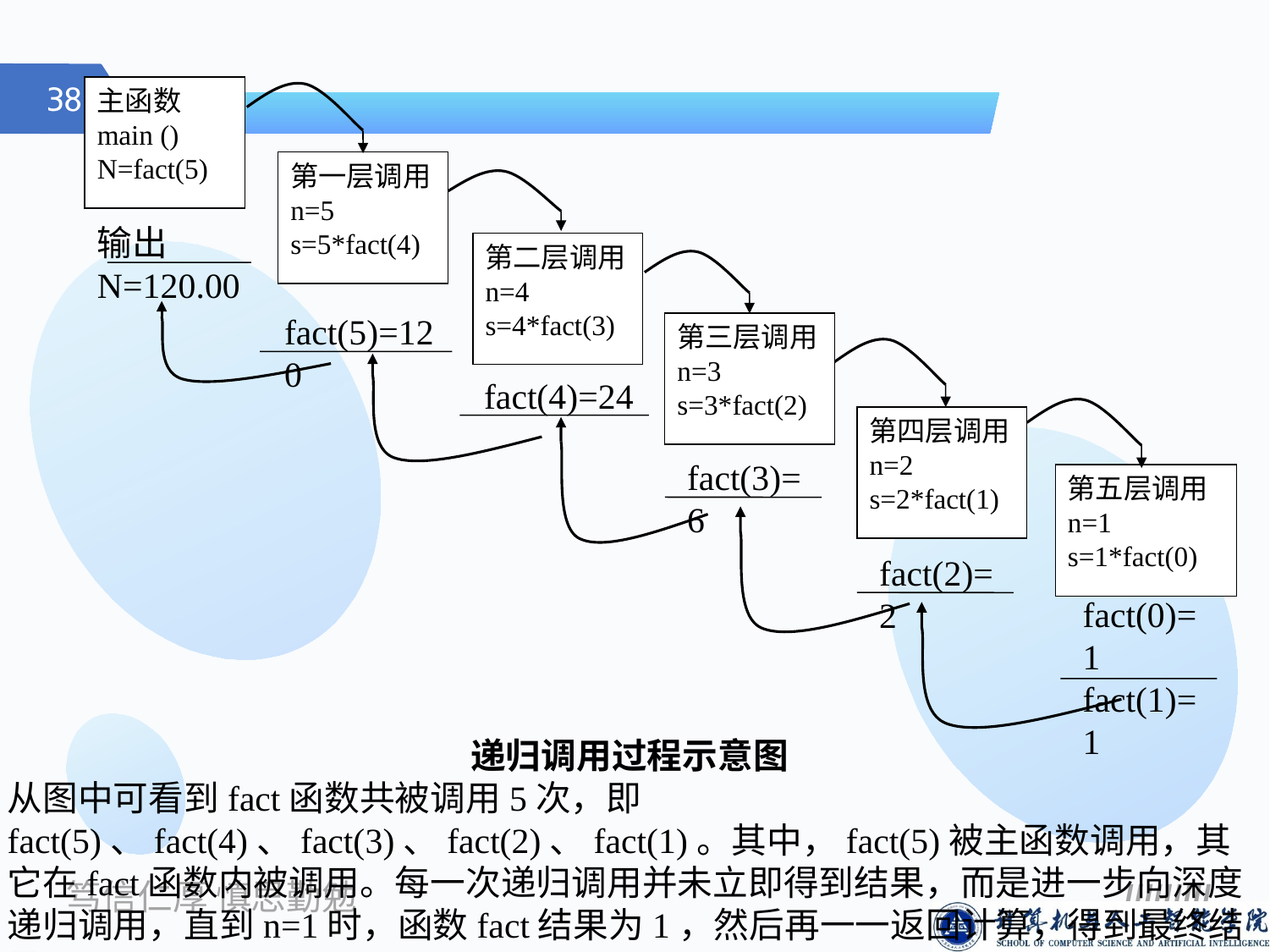

主函数
main ()
N=fact(5)

第一层调用
n=5
s=5*fact(4)

输出N=120.00

第二层调用
n=4
s=4*fact(3)

fact(5)=120

第三层调用
n=3
s=3*fact(2)

fact(4)=24

第四层调用
n=2
s=2*fact(1)

fact(3)=6

第五层调用
n=1
s=1*fact(0)

fact(2)=2

fact(0)=1
fact(1)=1

递归调用过程示意图
从图中可看到fact函数共被调用5次，即fact(5)、fact(4)、fact(3)、fact(2)、fact(1)。其中，fact(5)被主函数调用，其它在fact函数内被调用。每一次递归调用并未立即得到结果，而是进一步向深度递归调用，直到n=1时，函数fact结果为1，然后再一一返回计算，得到最终结果。